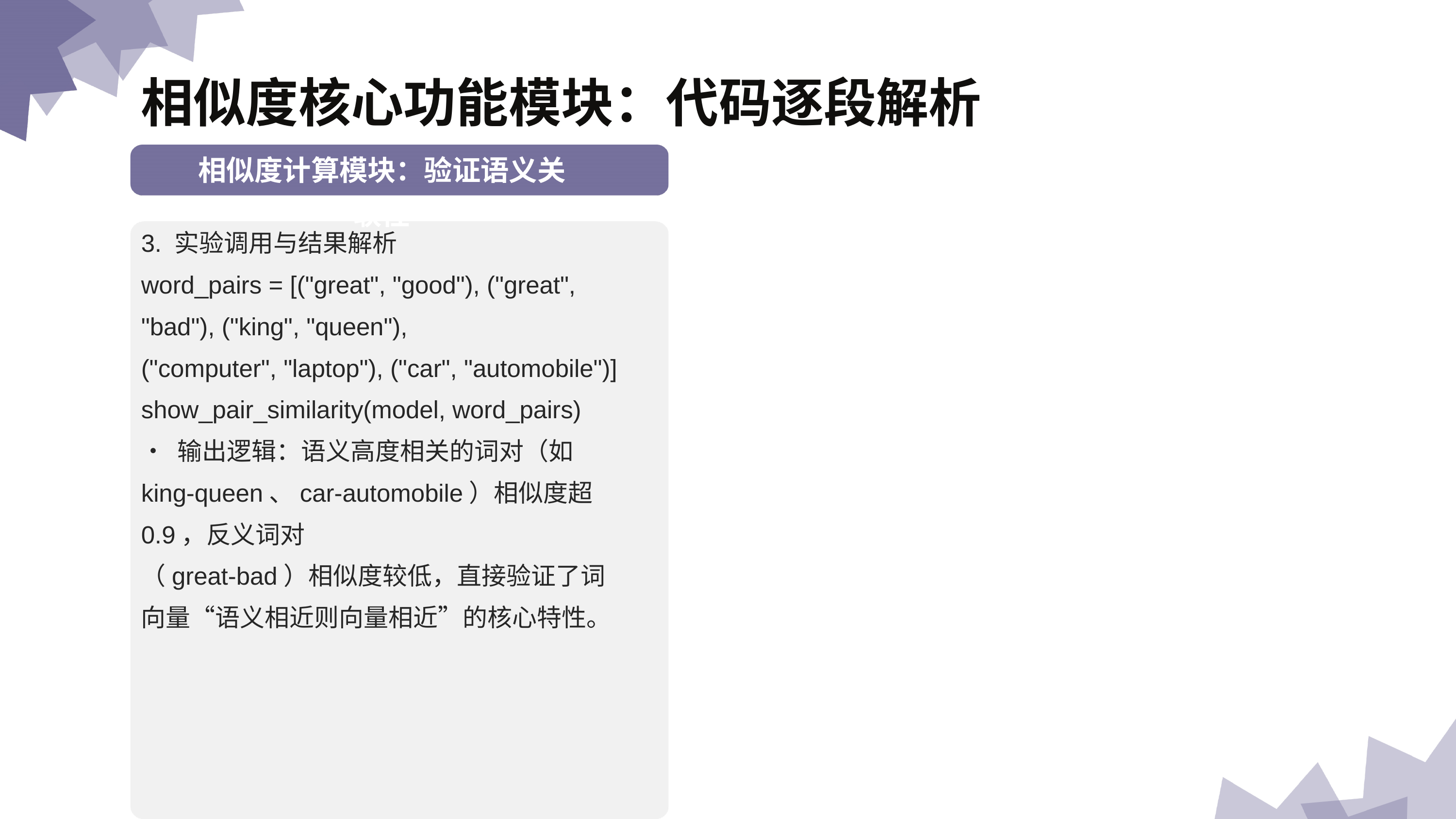

相似度核⼼功能模块：代码逐段解析

相似度计算模块：验证语义关联性

3. 实验调⽤与结果解析
word_pairs = [("great", "good"), ("great", "bad"), ("king", "queen"),
("computer", "laptop"), ("car", "automobile")]
show_pair_similarity(model, word_pairs)
• 输出逻辑：语义⾼度相关的词对（如 king-queen、car-automobile）相似度超 0.9，反义词对
（great-bad）相似度较低，直接验证了词向量“语义相近则向量相近”的核⼼特性。